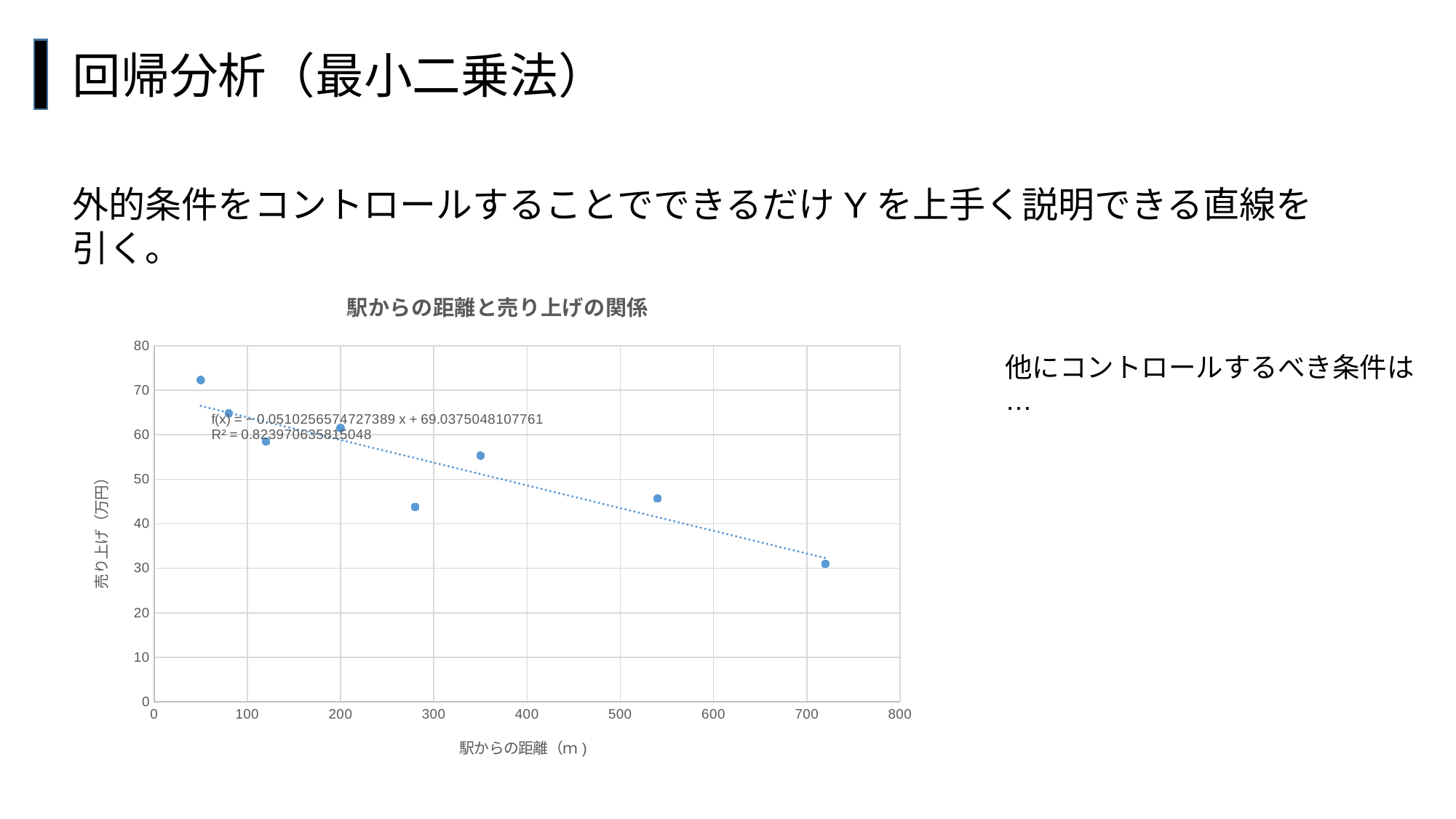

回帰分析（最小二乗法）

外的条件をコントロールすることでできるだけYを上手く説明できる直線を引く。

### Chart: 駅からの距離と売り上げの関係

| Category | sales |
|---|---|
#
他にコントロールするべき条件は
…
セレクション・バイアス